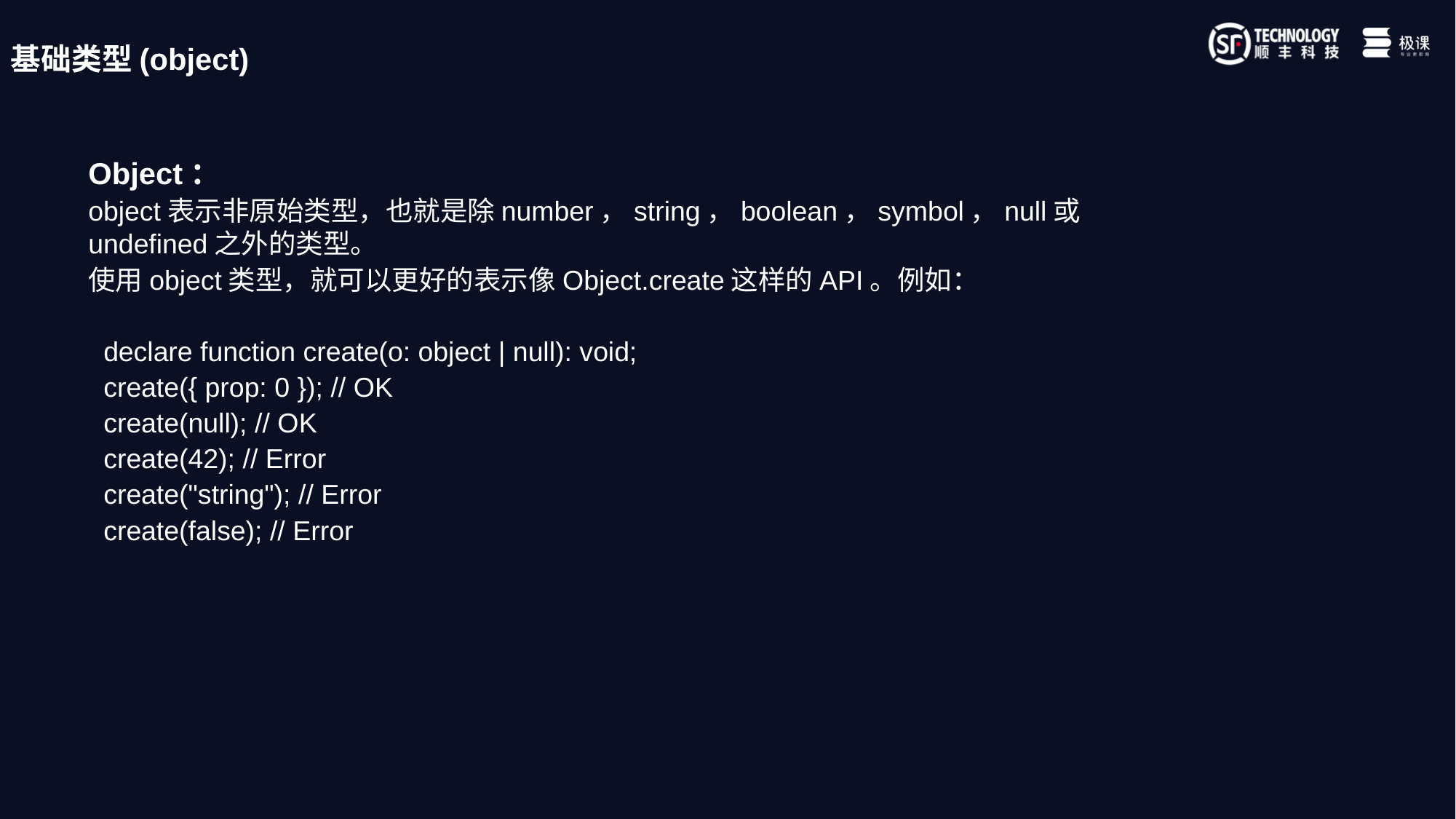

基础类型(object)
Object：
object表示非原始类型，也就是除number，string，boolean，symbol，null或undefined之外的类型。
使用object类型，就可以更好的表示像Object.create这样的API。例如：

  declare function create(o: object | null): void;
  create({ prop: 0 }); // OK
  create(null); // OK
  create(42); // Error
  create("string"); // Error
  create(false); // Error